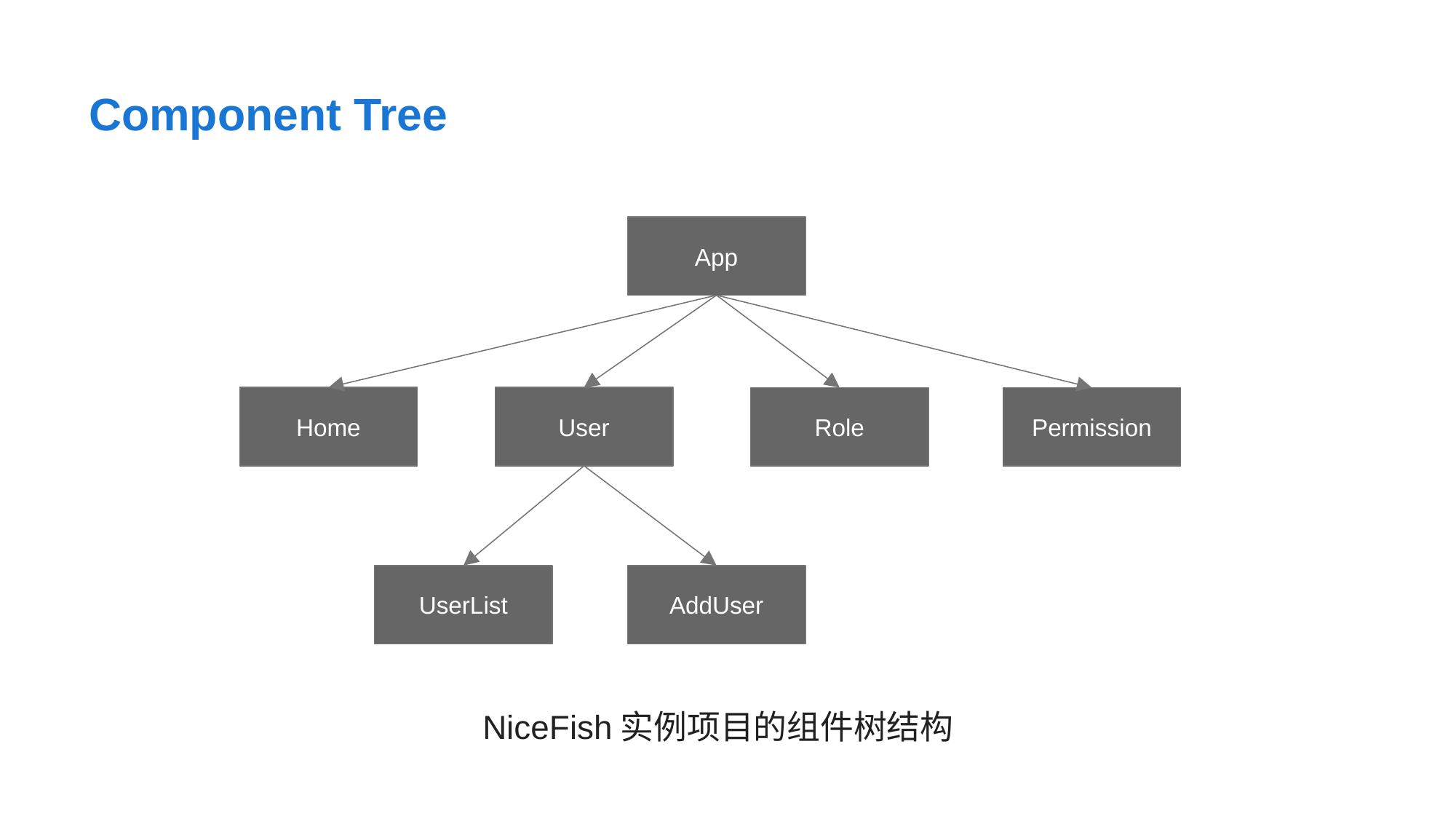

Component Tree
App
Home
User
Role
Permission
UserList
AddUser
NiceFish实例项目的组件树结构